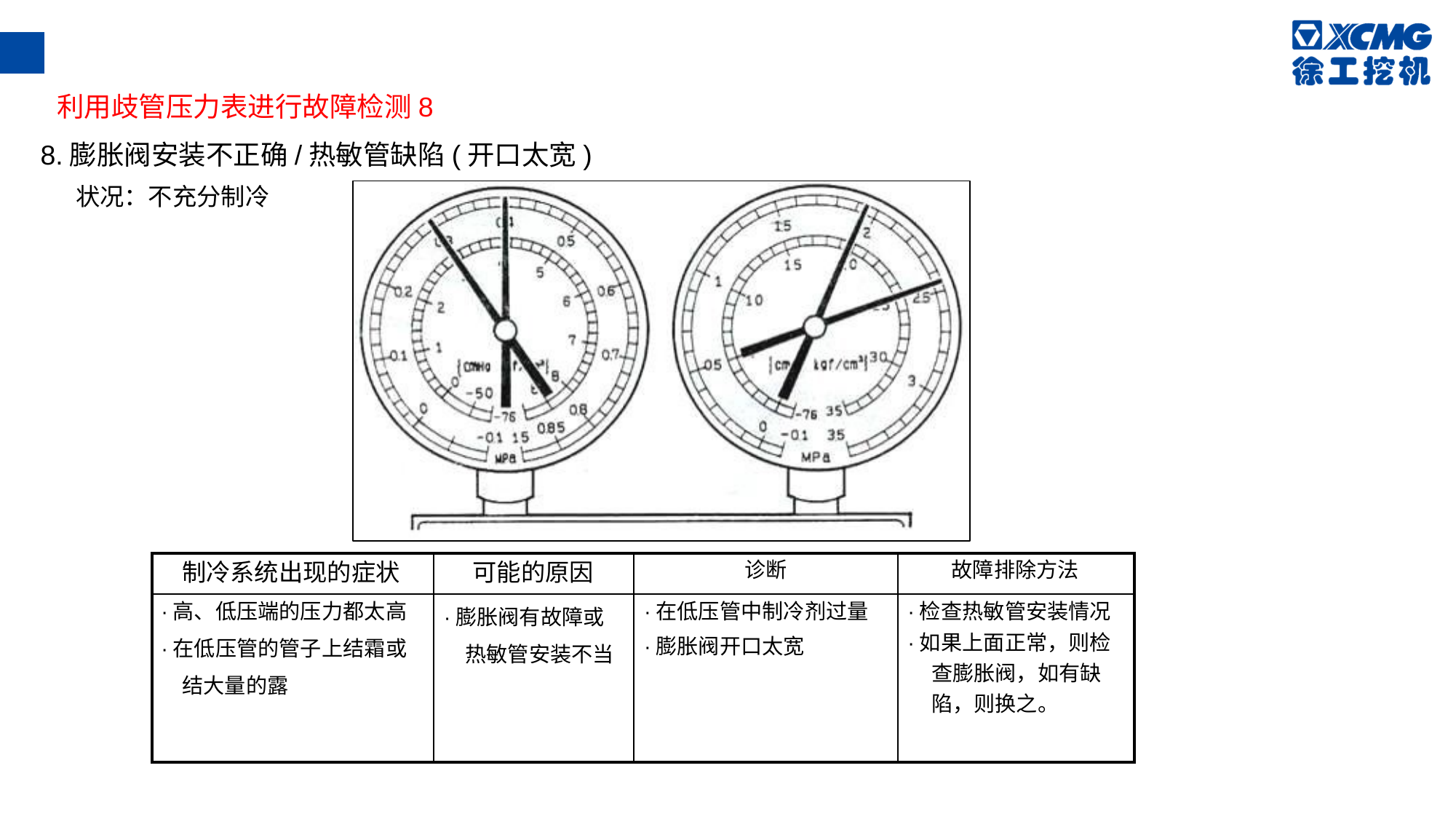

利用歧管压力表进行故障检测8
8.膨胀阀安装不正确/热敏管缺陷(开口太宽)
状况：不充分制冷

·
| 制冷系统出现的症状 | 可能的原因 | 诊断 | 故障排除方法 |
| --- | --- | --- | --- |
| ·高、低压端的压力都太高 ·在低压管的管子上结霜或 结大量的露 | ·膨胀阀有故障或 热敏管安装不当 | ·在低压管中制冷剂过量 ·膨胀阀开口太宽 | ·检查热敏管安装情况 ·如果上面正常，则检 查膨胀阀，如有缺 陷，则换之。 |